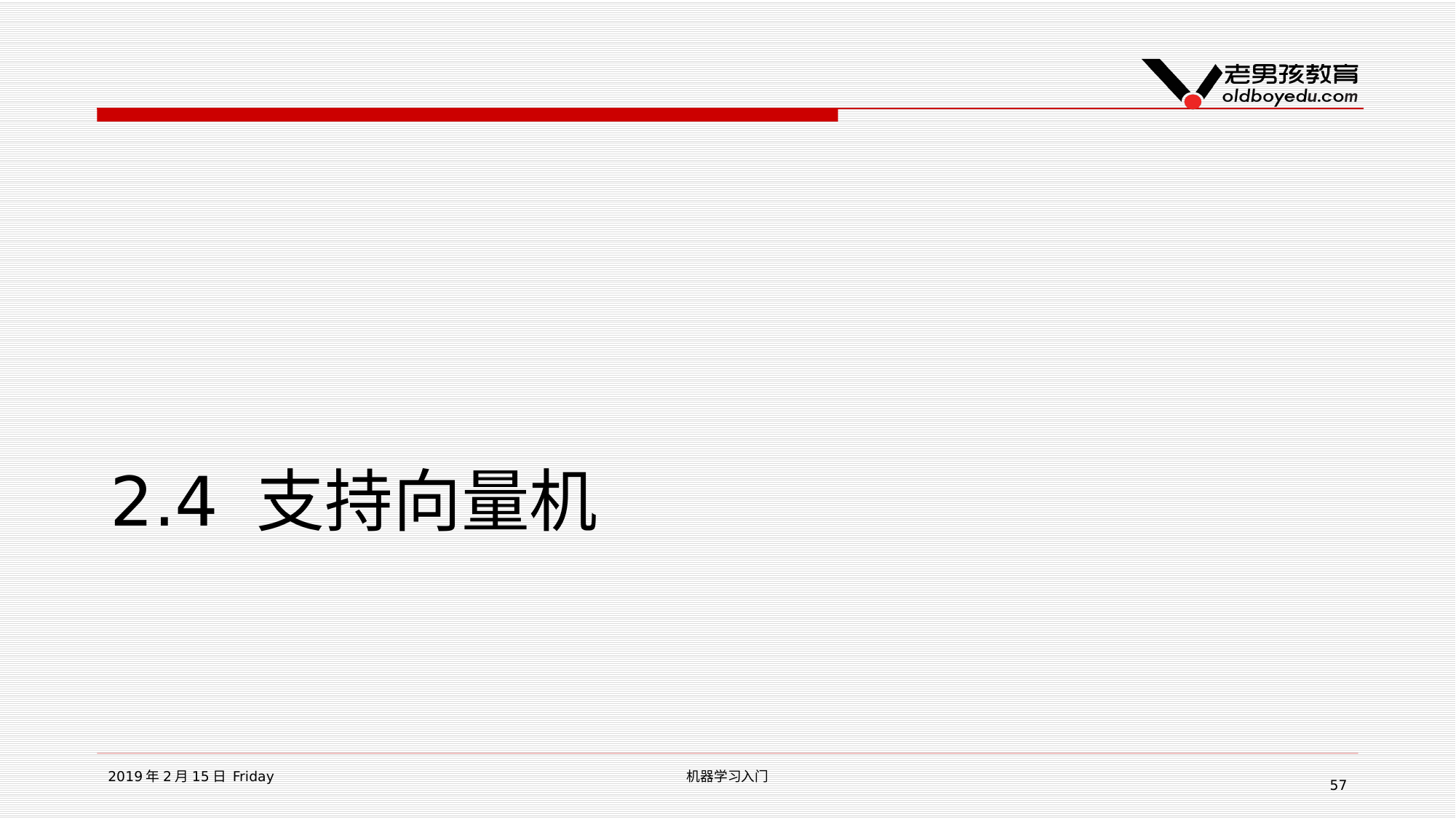

# 2.4 支持向量机

2019年2月15日 Friday
机器学习入门
57